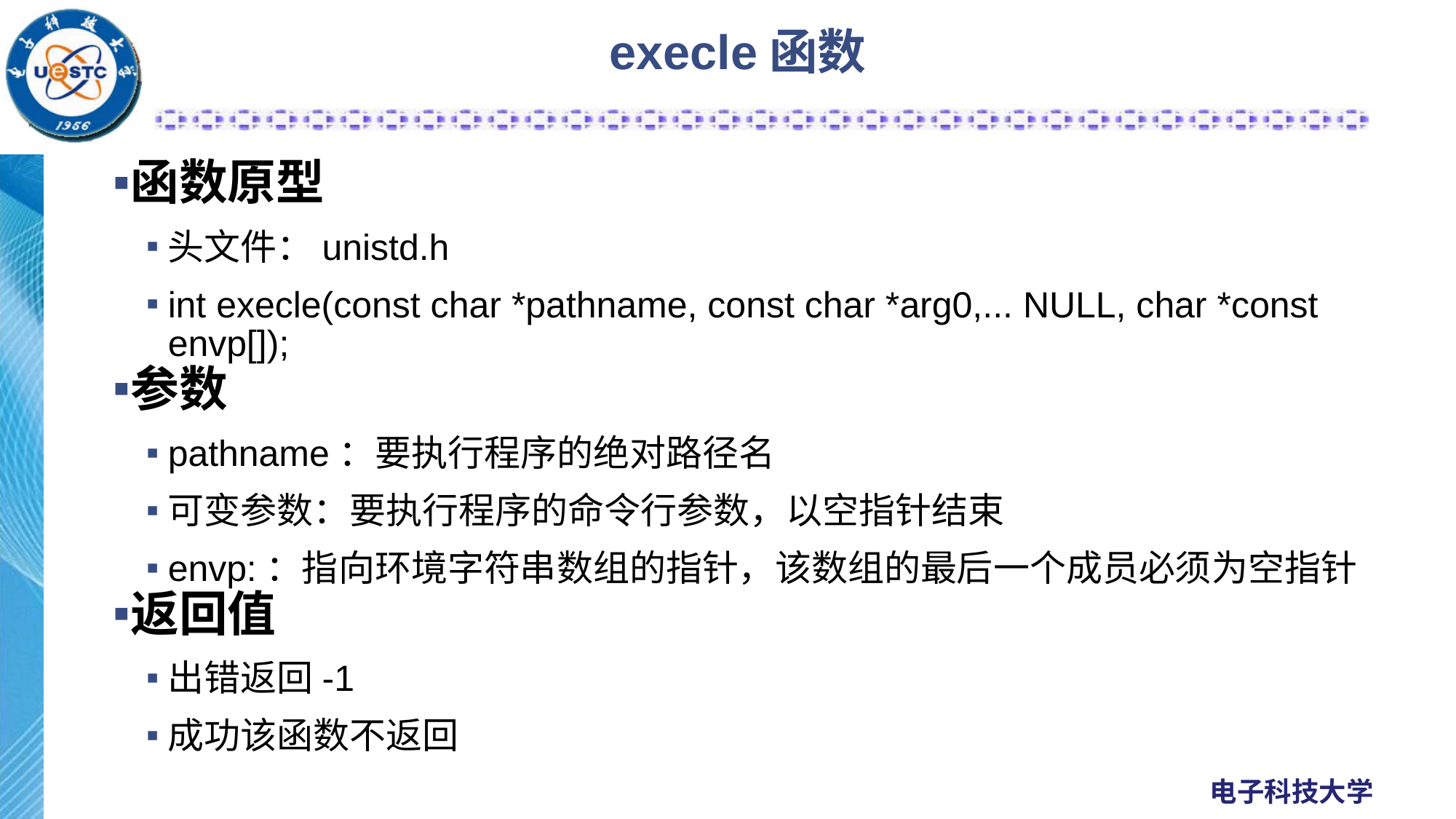

# execle函数
函数原型
头文件：unistd.h
int execle(const char *pathname, const char *arg0,... NULL, char *const envp[]);
参数
pathname：要执行程序的绝对路径名
可变参数：要执行程序的命令行参数，以空指针结束
envp:：指向环境字符串数组的指针，该数组的最后一个成员必须为空指针
返回值
出错返回-1
成功该函数不返回